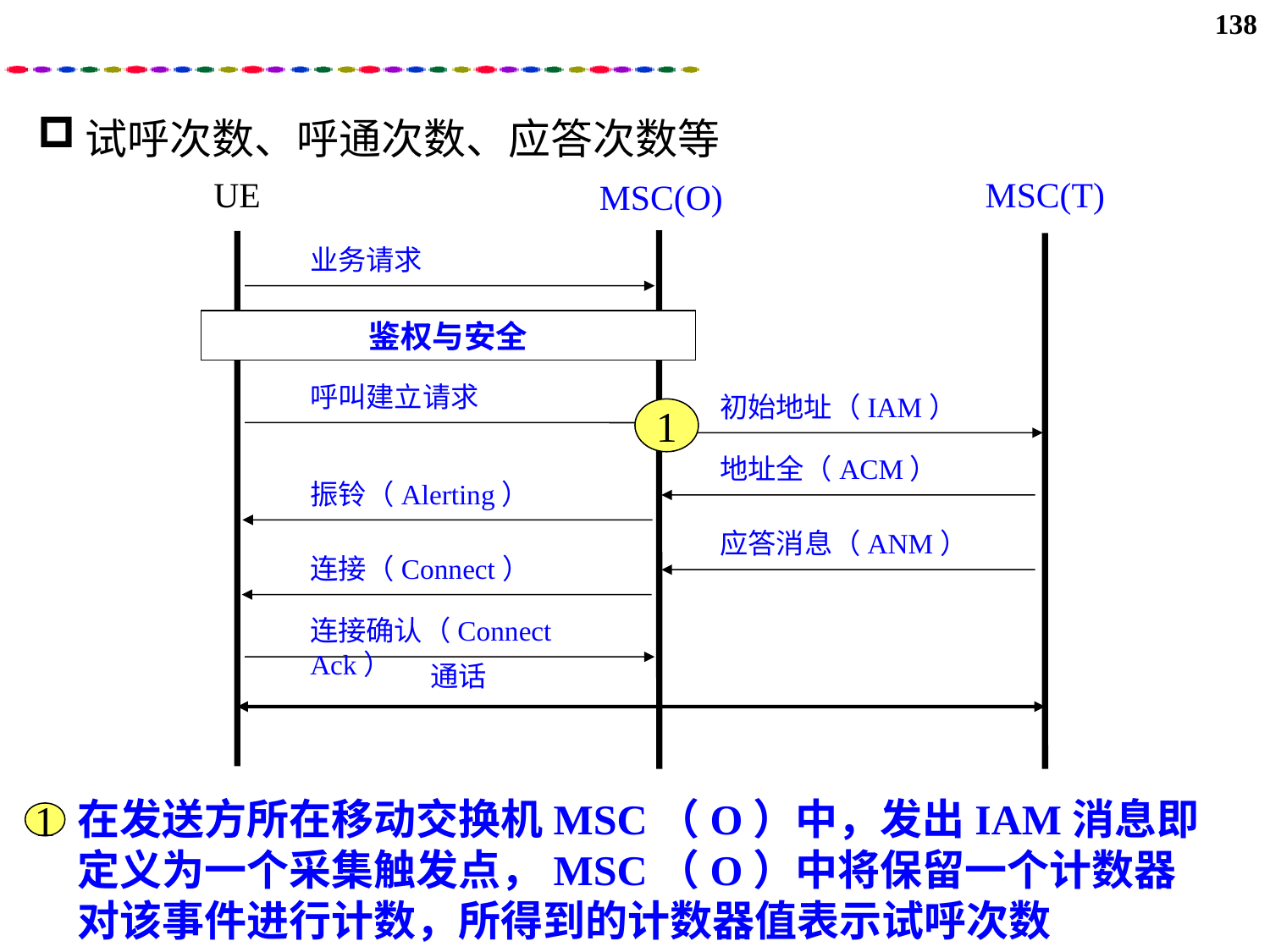

138
试呼次数、呼通次数、应答次数等
UE
MSC(T)
MSC(O)

业务请求

鉴权与安全
呼叫建立请求
初始地址（IAM）

地址全（ACM）
振铃（Alerting）

应答消息（ANM）
连接（Connect）

连接确认（Connect Ack）
通话

1
在发送方所在移动交换机MSC（O）中，发出IAM消息即定义为一个采集触发点，MSC（O）中将保留一个计数器对该事件进行计数，所得到的计数器值表示试呼次数
1